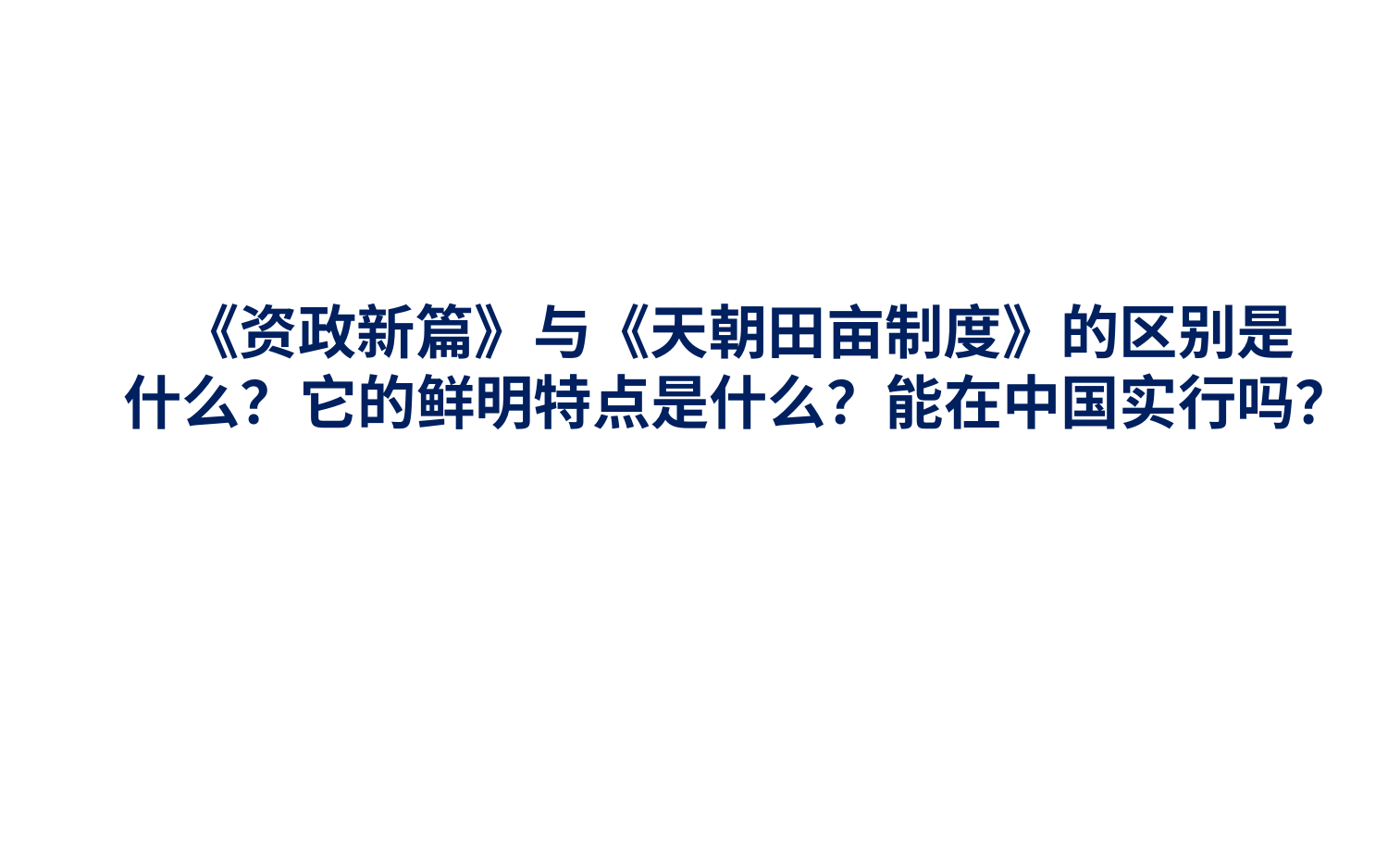

《资政新篇》与《天朝田亩制度》的区别是什么？它的鲜明特点是什么？能在中国实行吗？